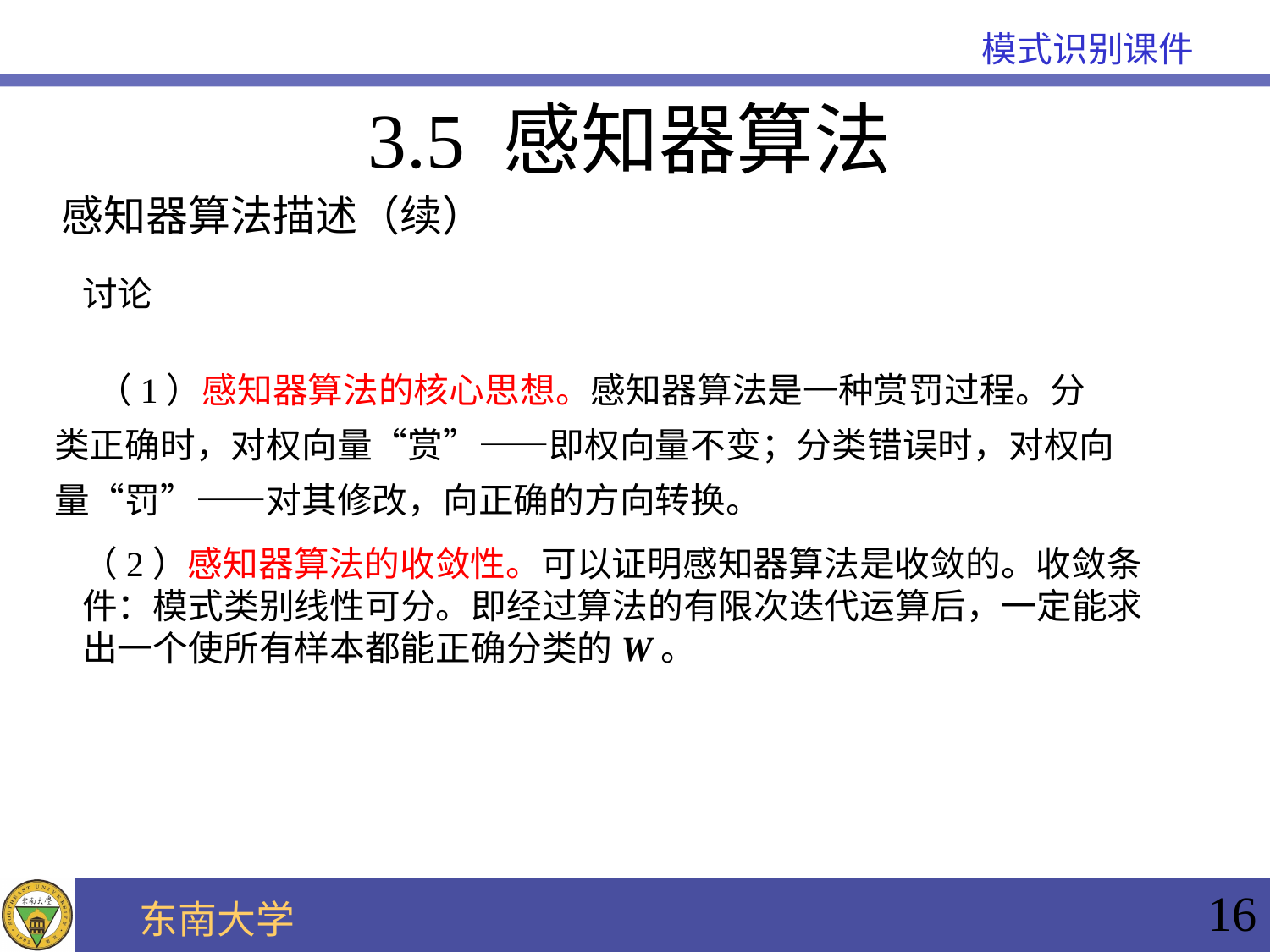

3.5 感知器算法
感知器算法描述（续）
讨论
（1）感知器算法的核心思想。感知器算法是一种赏罚过程。分类正确时，对权向量“赏”——即权向量不变；分类错误时，对权向量“罚”——对其修改，向正确的方向转换。
（2）感知器算法的收敛性。可以证明感知器算法是收敛的。收敛条件：模式类别线性可分。即经过算法的有限次迭代运算后，一定能求出一个使所有样本都能正确分类的W。
16